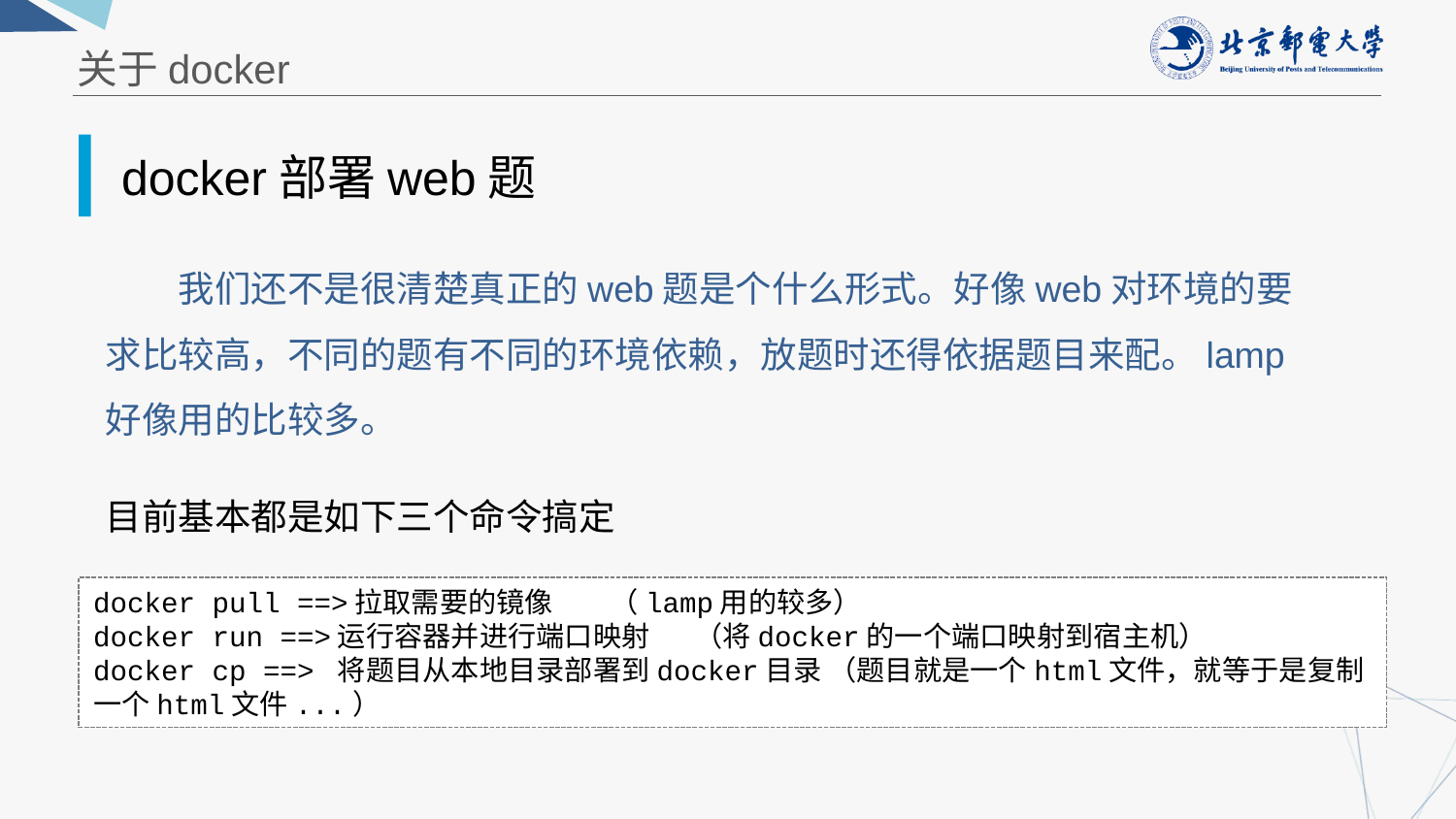

关于docker

docker部署web题
我们还不是很清楚真正的web题是个什么形式。好像web对环境的要求比较高，不同的题有不同的环境依赖，放题时还得依据题目来配。lamp好像用的比较多。
目前基本都是如下三个命令搞定
docker pull ==>拉取需要的镜像         （lamp用的较多）
docker run ==>运行容器并进行端口映射       （将docker的一个端口映射到宿主机）
docker cp ==> 将题目从本地目录部署到docker目录 （题目就是一个html文件，就等于是复制一个html文件...）